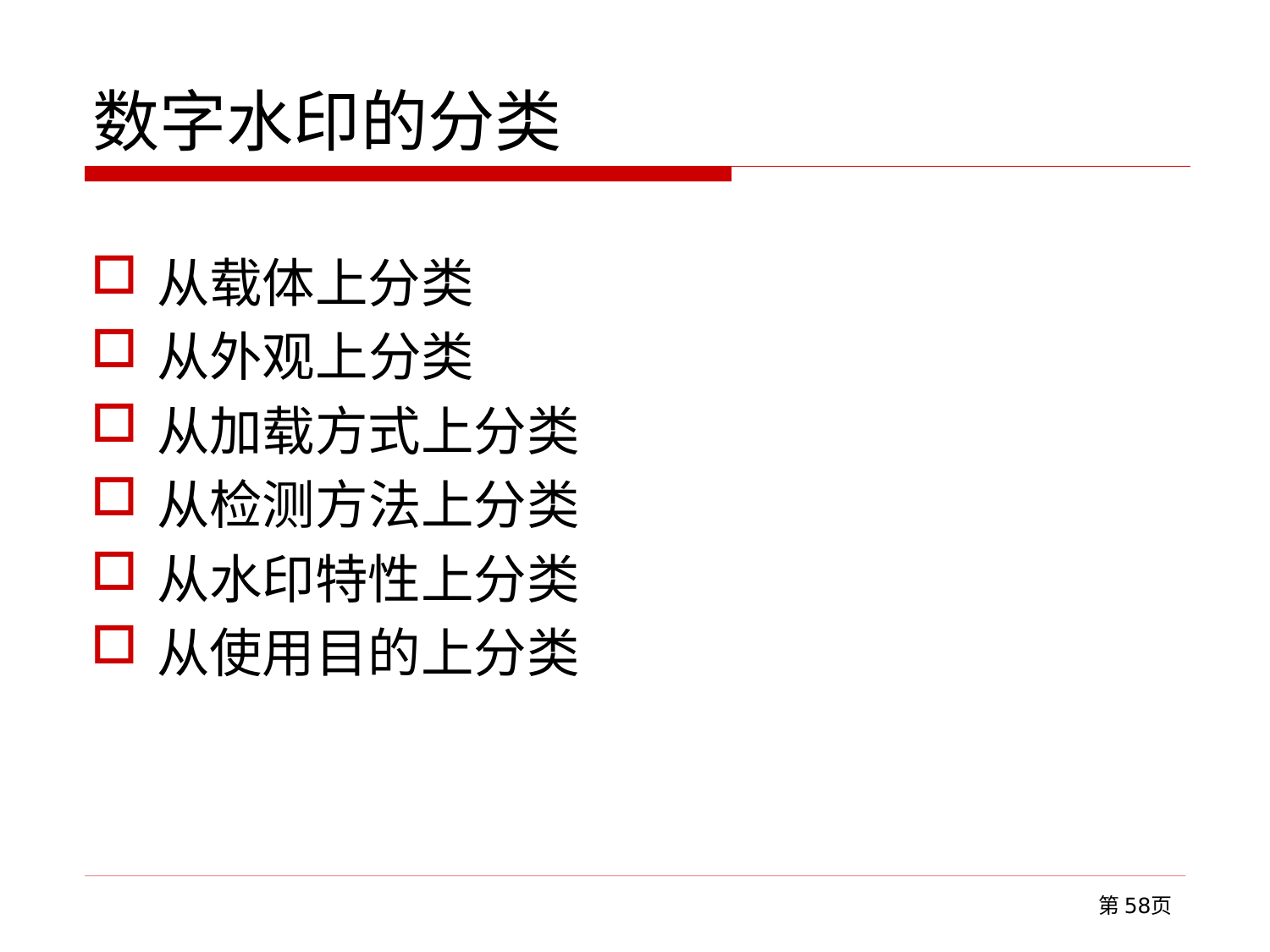

# 数字水印的分类
从载体上分类
从外观上分类
从加载方式上分类
从检测方法上分类
从水印特性上分类
从使用目的上分类
58